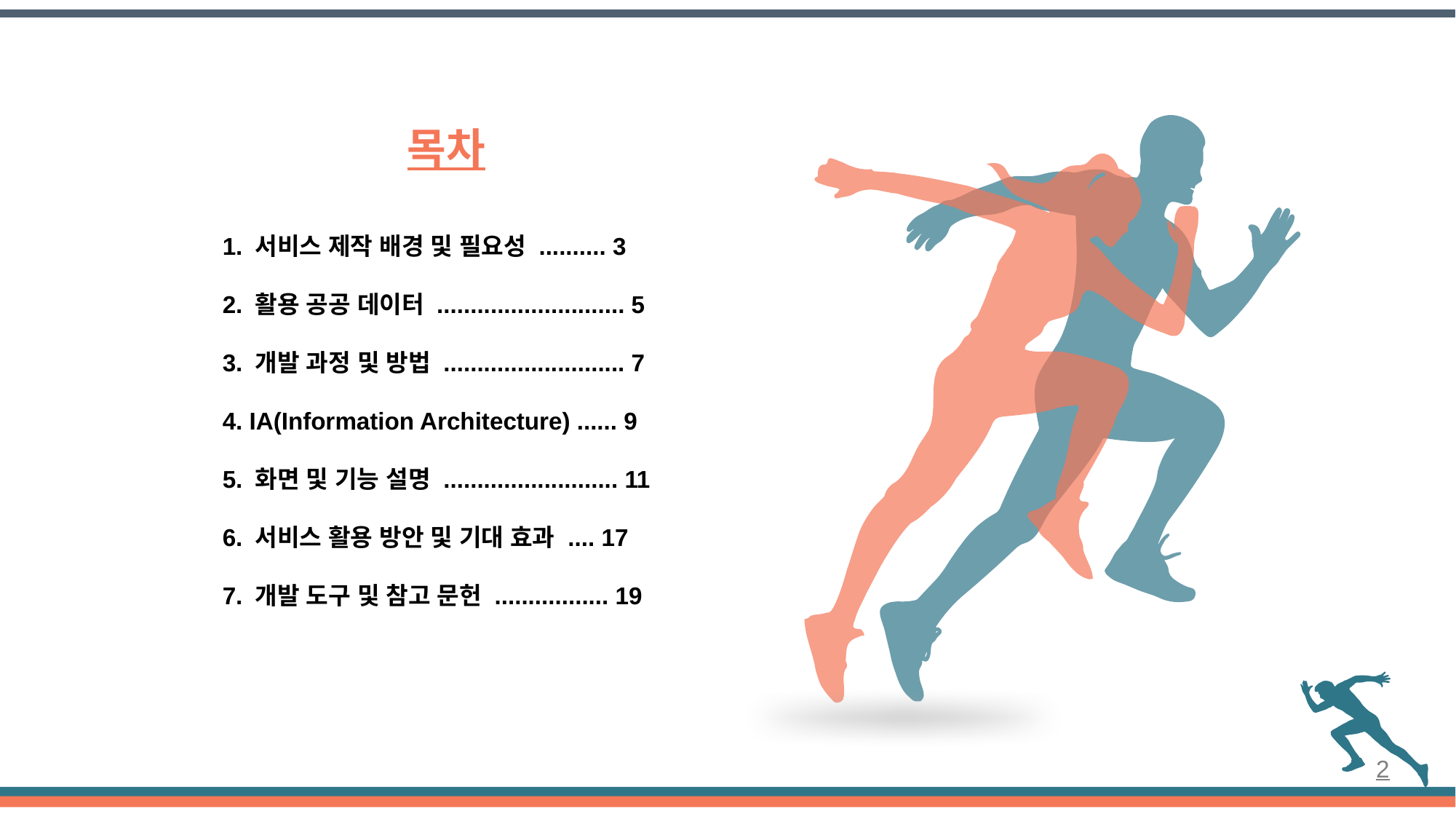

목차
1. 서비스 제작 배경 및 필요성 .......... 3

2. 활용 공공 데이터 ............................ 5

3. 개발 과정 및 방법 ........................... 7

4. IA(Information Architecture) ...... 9

5. 화면 및 기능 설명 .......................... 11

6. 서비스 활용 방안 및 기대 효과 .... 17

7. 개발 도구 및 참고 문헌 ................. 19